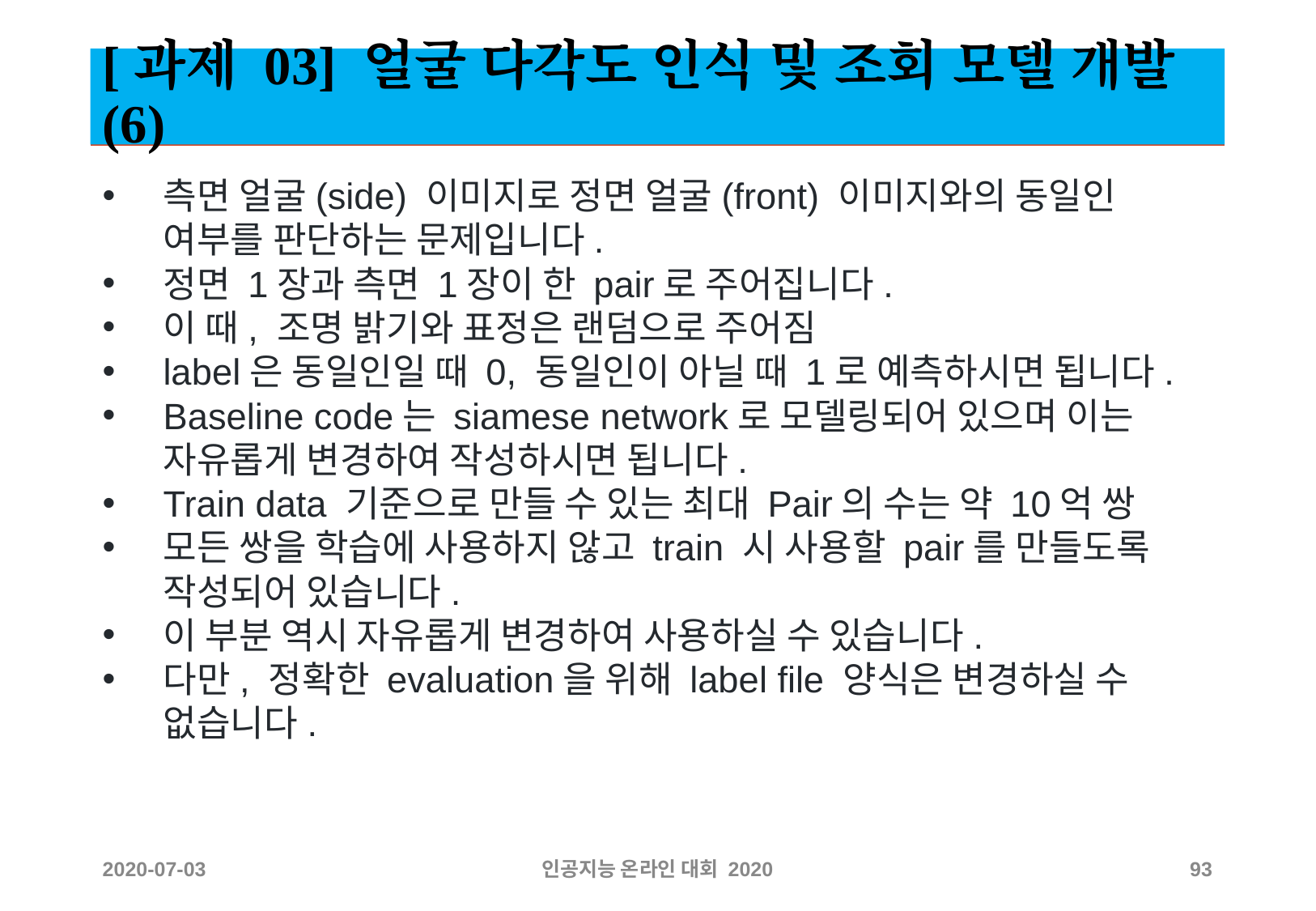

# [과제 03] 얼굴 다각도 인식 및 조회 모델 개발 (6)
측면 얼굴(side) 이미지로 정면 얼굴(front) 이미지와의 동일인 여부를 판단하는 문제입니다.
정면 1장과 측면 1장이 한 pair로 주어집니다.
이 때, 조명 밝기와 표정은 랜덤으로 주어짐
label은 동일인일 때 0, 동일인이 아닐 때 1로 예측하시면 됩니다.
Baseline code는 siamese network로 모델링되어 있으며 이는 자유롭게 변경하여 작성하시면 됩니다.
Train data 기준으로 만들 수 있는 최대 Pair의 수는 약 10억 쌍
모든 쌍을 학습에 사용하지 않고 train 시 사용할 pair를 만들도록 작성되어 있습니다.
이 부분 역시 자유롭게 변경하여 사용하실 수 있습니다.
다만, 정확한 evaluation을 위해 label file 양식은 변경하실 수 없습니다.

2020-07-03
인공지능 온라인 대회 2020
93